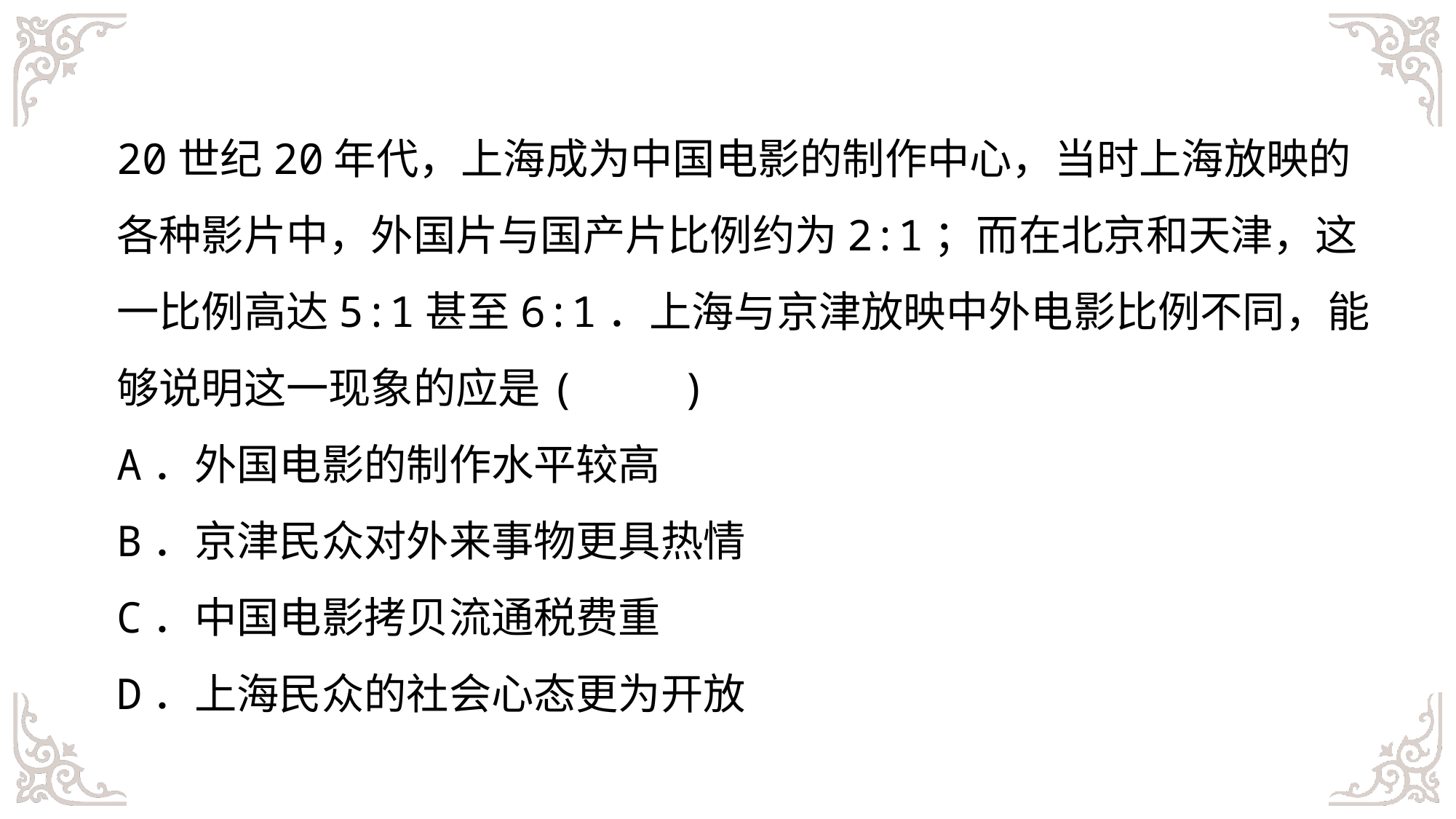

20世纪20年代，上海成为中国电影的制作中心，当时上海放映的各种影片中，外国片与国产片比例约为2:1；而在北京和天津，这一比例高达5:1甚至6:1．上海与京津放映中外电影比例不同，能够说明这一现象的应是(　　)
A．外国电影的制作水平较高
B．京津民众对外来事物更具热情
C．中国电影拷贝流通税费重
D．上海民众的社会心态更为开放